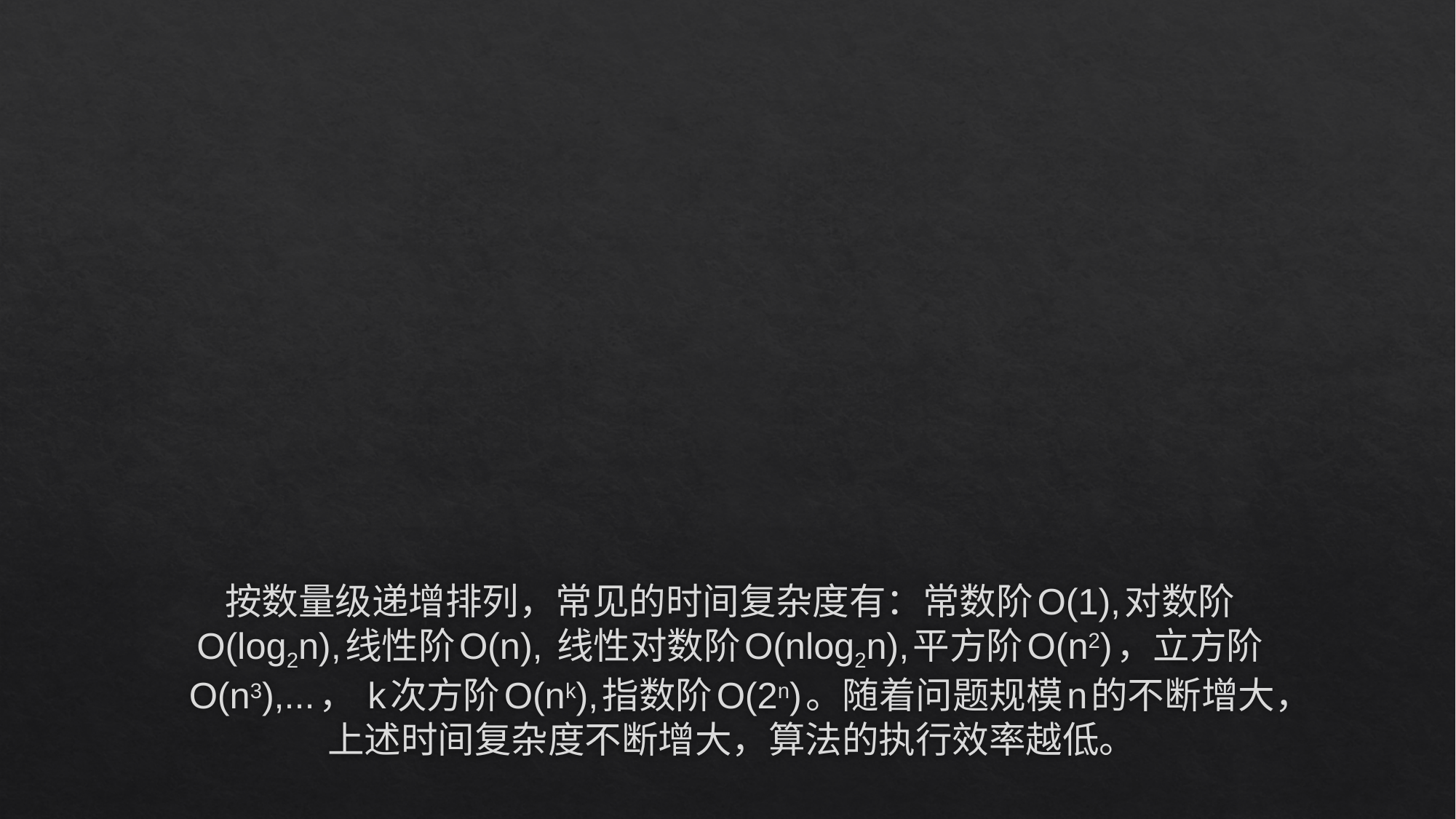

# 按数量级递增排列，常见的时间复杂度有：常数阶O(1),对数阶O(log2n),线性阶O(n), 线性对数阶O(nlog2n),平方阶O(n2)，立方阶O(n3),...， k次方阶O(nk),指数阶O(2n)。随着问题规模n的不断增大，上述时间复杂度不断增大，算法的执行效率越低。